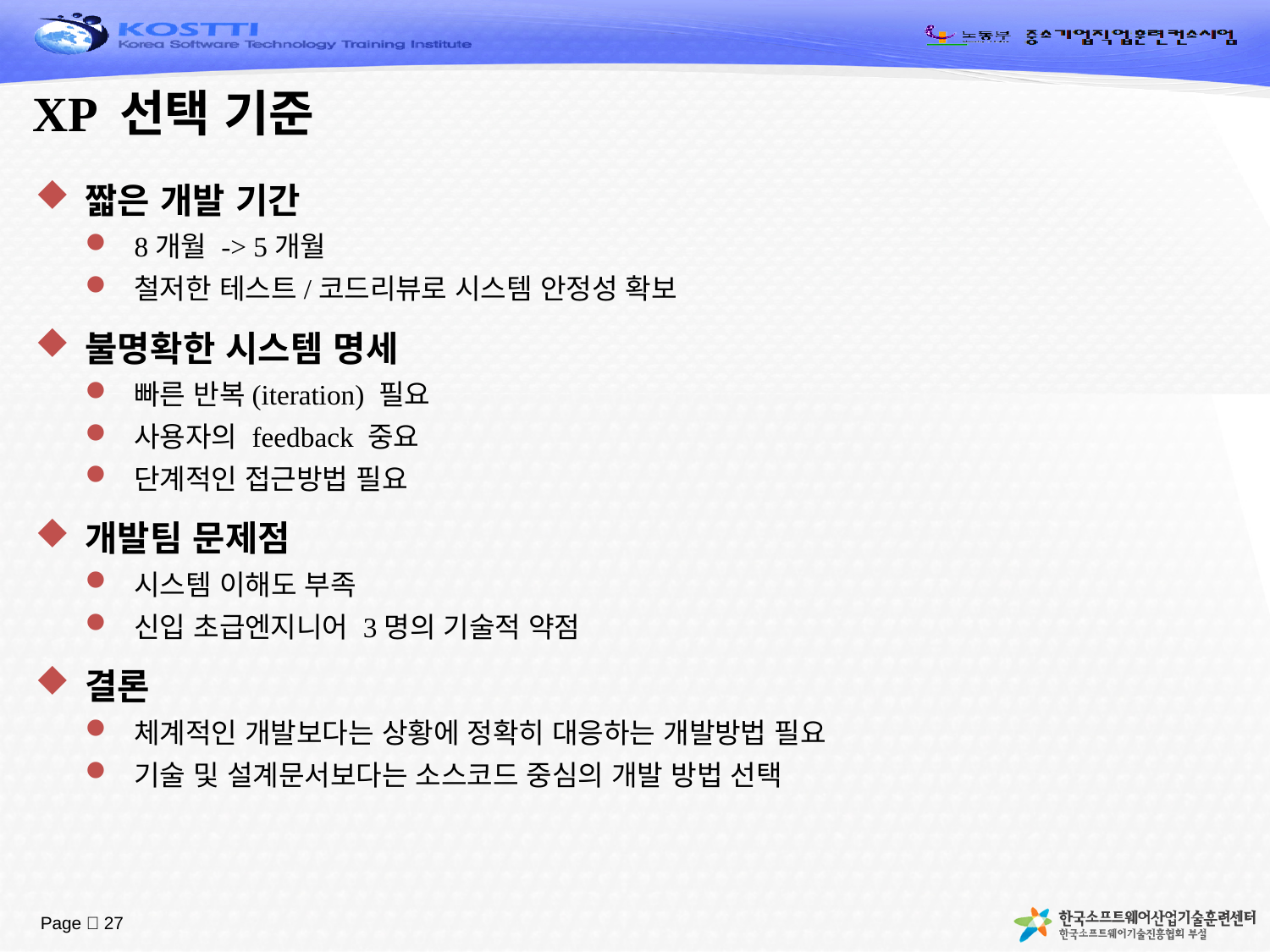

# XP 선택 기준
짧은 개발 기간
8개월 -> 5개월
철저한 테스트/코드리뷰로 시스템 안정성 확보
불명확한 시스템 명세
빠른 반복(iteration) 필요
사용자의 feedback 중요
단계적인 접근방법 필요
개발팀 문제점
시스템 이해도 부족
신입 초급엔지니어 3명의 기술적 약점
결론
체계적인 개발보다는 상황에 정확히 대응하는 개발방법 필요
기술 및 설계문서보다는 소스코드 중심의 개발 방법 선택